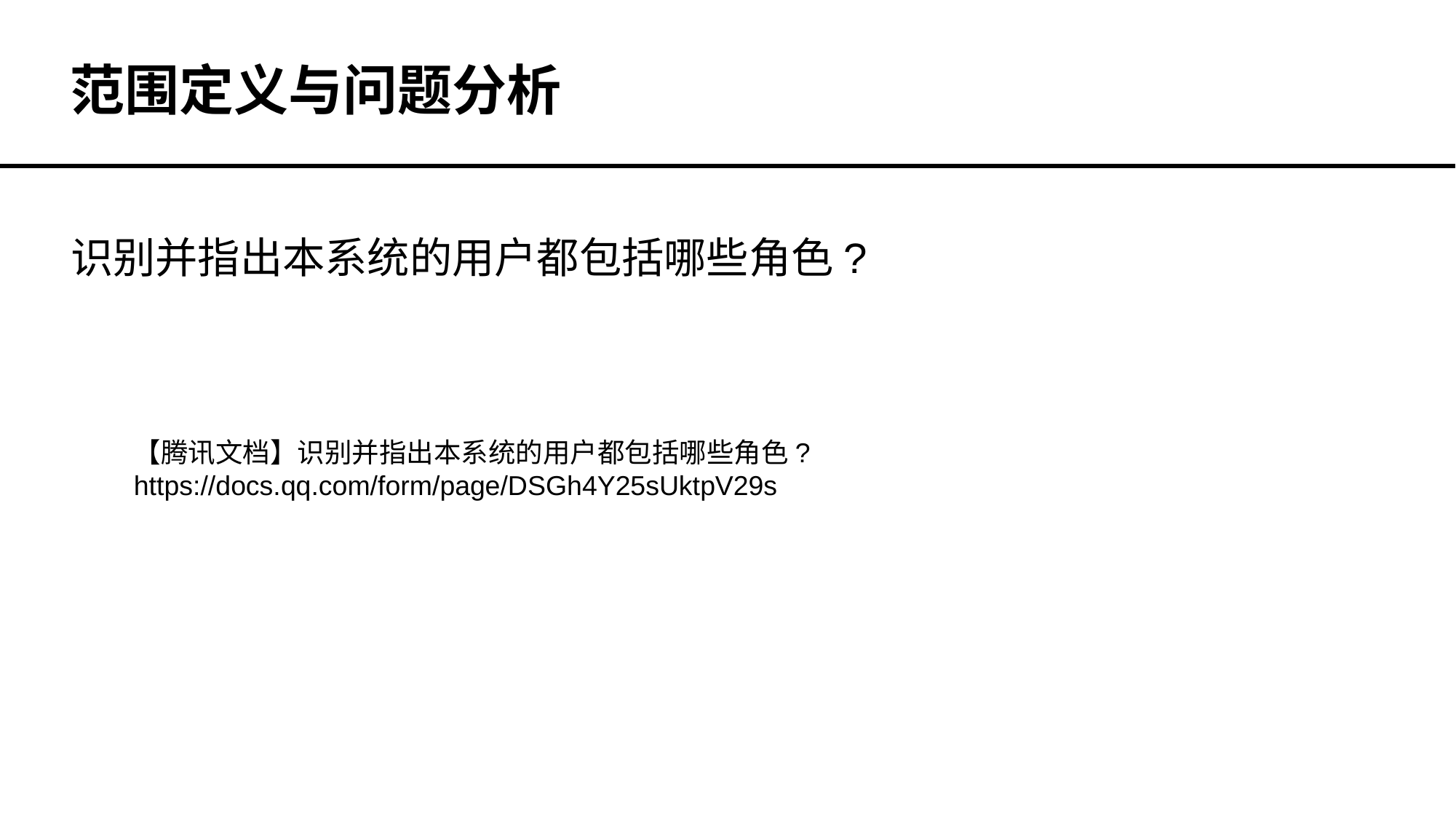

范围定义与问题分析
识别并指出本系统的用户都包括哪些角色?
【腾讯文档】识别并指出本系统的用户都包括哪些角色?
https://docs.qq.com/form/page/DSGh4Y25sUktpV29s